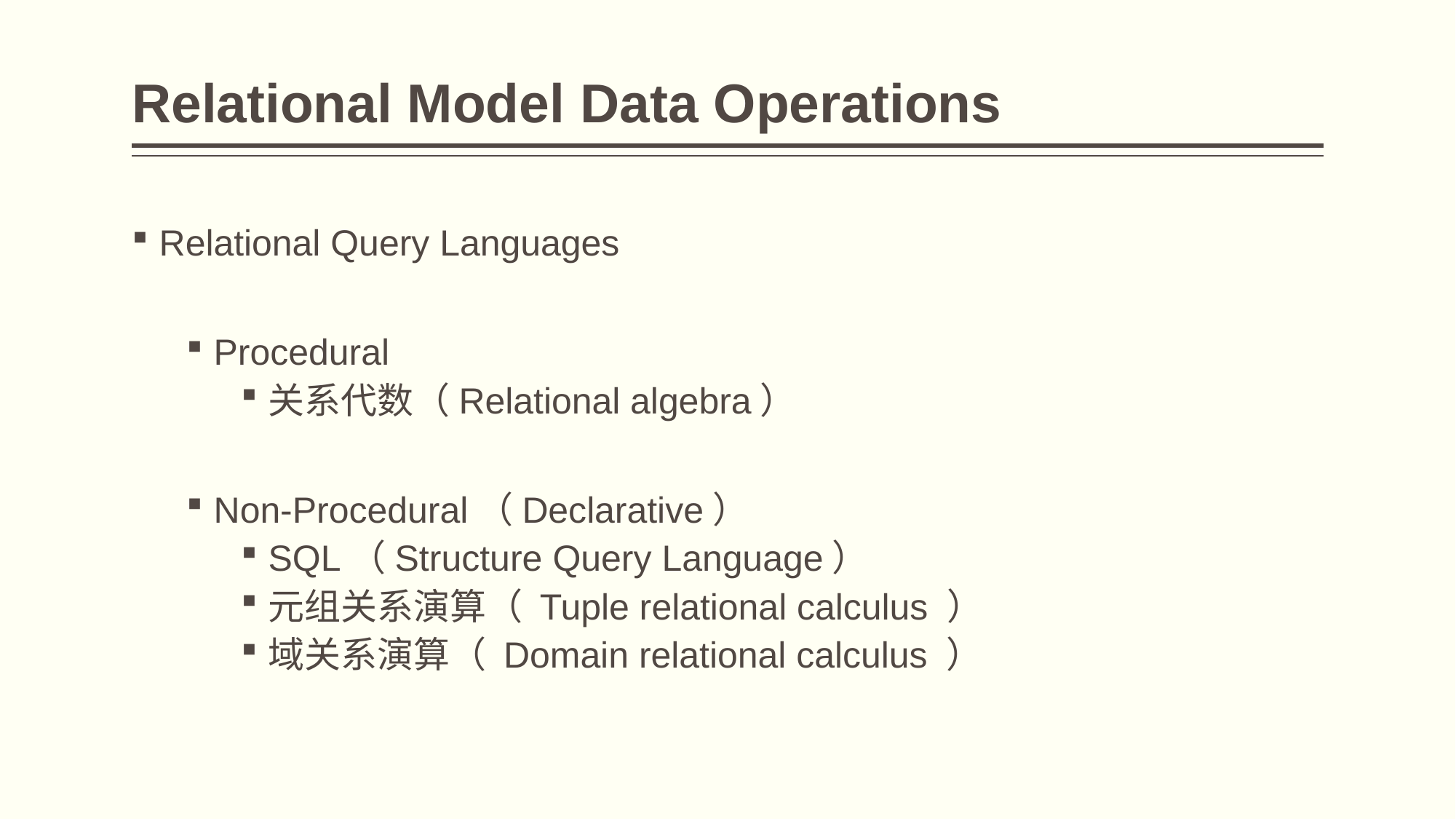

# Relational Model Data Operations
Relational Query Languages

Procedural
关系代数（Relational algebra）

Non-Procedural（Declarative）
SQL（Structure Query Language）
元组关系演算（ Tuple relational calculus ）
域关系演算（ Domain relational calculus ）